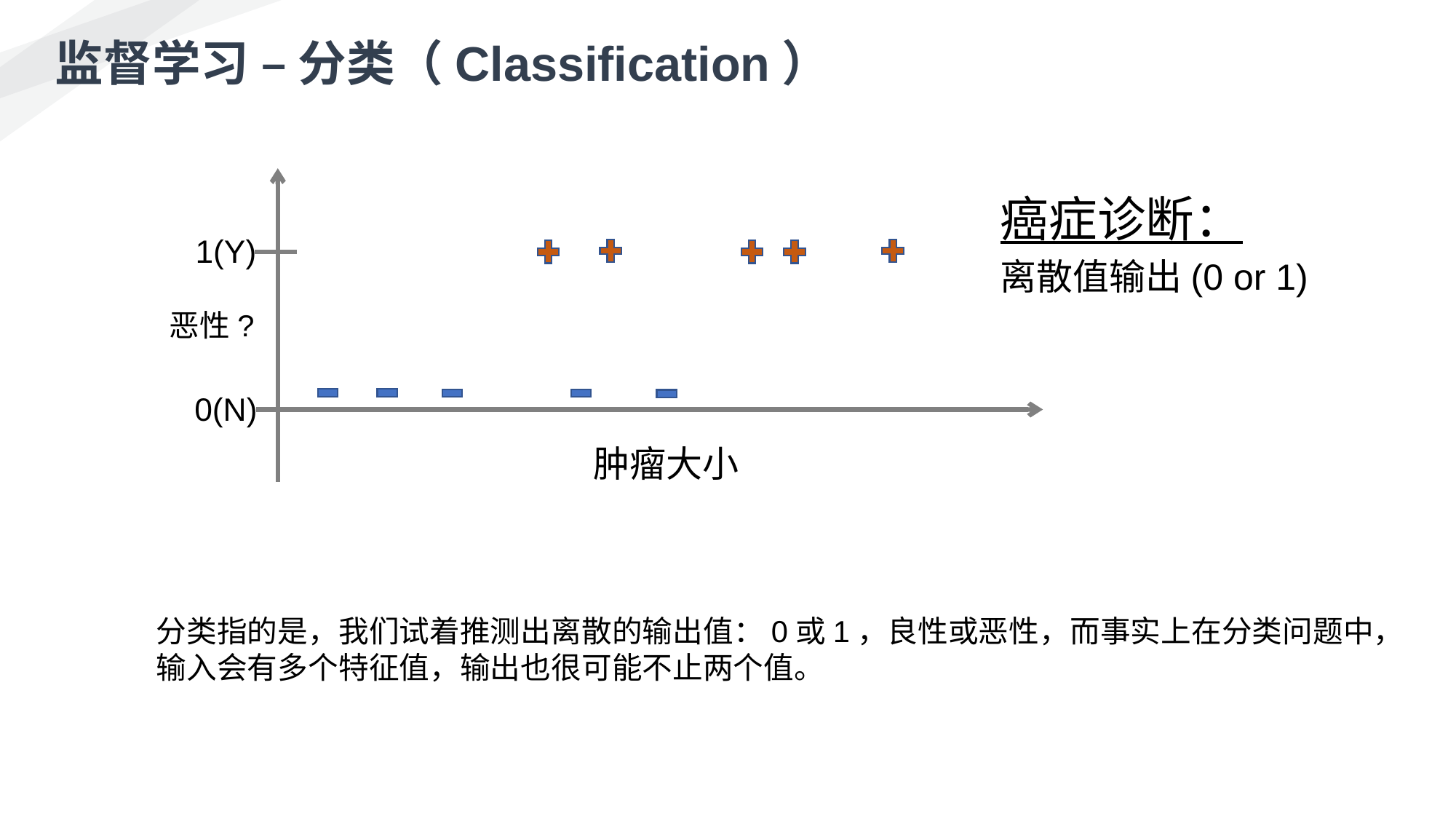

监督学习 – 分类（Classification）

癌症诊断：
离散值输出(0 or 1)
1(Y)

恶性?

0(N)
肿瘤大小
分类指的是，我们试着推测出离散的输出值：0或1，良性或恶性，而事实上在分类问题中，输入会有多个特征值，输出也很可能不止两个值。